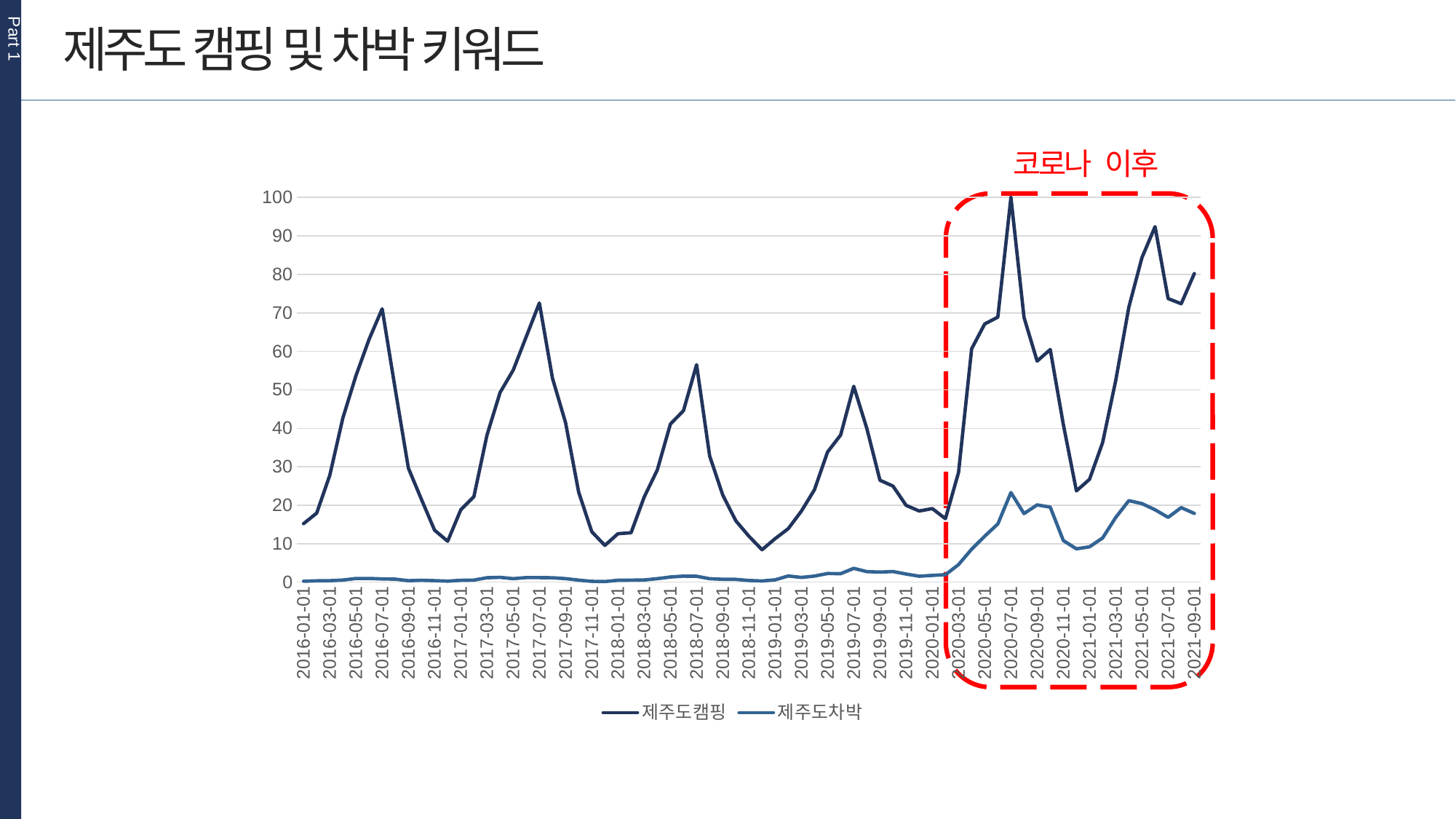

Part 1
제주도 캠핑 및 차박 키워드
코로나  이후

### Chart

| Category | 제주도캠핑 | 제주도차박 |
|---|---|---|
| 2016-01-01 | 15.20377 | 0.24231 |
| 2016-02-01 | 17.94138 | 0.34284 |
| 2016-03-01 | 27.78594 | 0.37377 |
| 2016-04-01 | 42.65975 | 0.53875 |
| 2016-05-01 | 53.67978 | 0.94346 |
| 2016-06-01 | 63.09901 | 0.95378 |
| 2016-07-01 | 71.04632 | 0.82746 |
| 2016-08-01 | 50.07604 | 0.77591 |
| 2016-09-01 | 29.62905 | 0.37377 |
| 2016-10-01 | 21.47294 | 0.48204 |
| 2016-11-01 | 13.49728 | 0.38408 |
| 2016-12-01 | 10.63336 | 0.26551 |
| 2017-01-01 | 18.7972 | 0.47946 |
| 2017-02-01 | 22.20503 | 0.53102 |
| 2017-03-01 | 38.2337 | 1.14711 |
| 2017-04-01 | 49.3027 | 1.24764 |
| 2017-05-01 | 55.09756 | 0.89964 |
| 2017-06-01 | 63.80532 | 1.19351 |
| 2017-07-01 | 72.5569 | 1.1832 |
| 2017-08-01 | 53.01471 | 1.13422 |
| 2017-09-01 | 41.44046 | 0.90738 |
| 2017-10-01 | 23.36504 | 0.52071 |
| 2017-11-01 | 13.08483 | 0.2088 |
| 2017-12-01 | 9.54553 | 0.14693 |
| 2018-01-01 | 12.58474 | 0.48204 |
| 2018-02-01 | 12.82705 | 0.51555 |
| 2018-03-01 | 22.10192 | 0.56711 |
| 2018-04-01 | 29.12896 | 0.9048 |
| 2018-05-01 | 41.08473 | 1.34044 |
| 2018-06-01 | 44.57505 | 1.55698 |
| 2018-07-01 | 56.51535 | 1.52862 |
| 2018-08-01 | 32.78426 | 0.89191 |
| 2018-09-01 | 22.63037 | 0.73982 |
| 2018-10-01 | 15.94102 | 0.7192 |
| 2018-11-01 | 11.93256 | 0.43049 |
| 2018-12-01 | 8.41646 | 0.30675 |
| 2019-01-01 | 11.301 | 0.59804 |
| 2019-02-01 | 13.89168 | 1.6008 |
| 2019-03-01 | 18.43116 | 1.21929 |
| 2019-04-01 | 23.99144 | 1.56471 |
| 2019-05-01 | 33.82053 | 2.24525 |
| 2019-06-01 | 38.24401 | 2.19885 |
| 2019-07-01 | 50.91382 | 3.57796 |
| 2019-08-01 | 39.94792 | 2.73245 |
| 2019-09-01 | 26.48158 | 2.61129 |
| 2019-10-01 | 24.95553 | 2.75049 |
| 2019-11-01 | 19.94947 | 2.10089 |
| 2019-12-01 | 18.48529 | 1.53378 |
| 2020-01-01 | 19.11169 | 1.74516 |
| 2020-02-01 | 16.48235 | 1.94364 |
| 2020-03-01 | 28.51545 | 4.55494 |
| 2020-04-01 | 60.65269 | 8.56597 |
| 2020-05-01 | 67.10746 | 11.94029 |
| 2020-06-01 | 68.88098 | 15.10839 |
| 2020-07-01 | 100.0 | 23.28255 |
| 2020-08-01 | 68.79591 | 17.81506 |
| 2020-09-01 | 57.45366 | 20.07063 |
| 2020-10-01 | 60.45936 | 19.48805 |
| 2020-11-01 | 40.96873 | 10.80349 |
| 2020-12-01 | 23.71304 | 8.65104 |
| 2021-01-01 | 26.71873 | 9.17691 |
| 2021-02-01 | 36.272 | 11.48403 |
| 2021-03-01 | 52.42182 | 16.81231 |
| 2021-04-01 | 71.45361 | 21.18423 |
| 2021-05-01 | 84.34253 | 20.40574 |
| 2021-06-01 | 92.39553 | 18.81267 |
| 2021-07-01 | 73.70917 | 16.83551 |
| 2021-08-01 | 72.36099 | 19.36689 |
| 2021-09-01 | 80.20261 | 17.85373 |